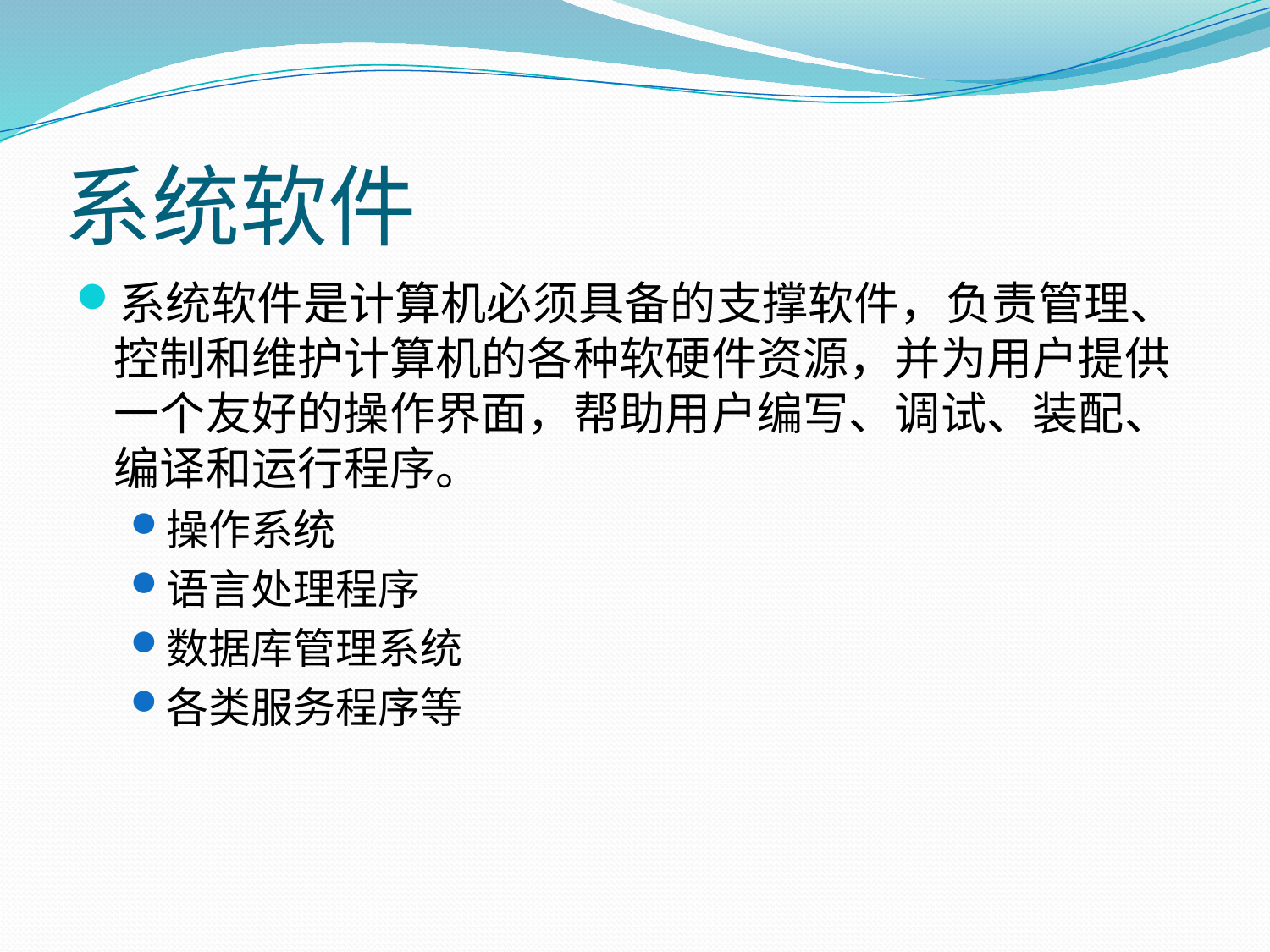

# 系统软件
系统软件是计算机必须具备的支撑软件，负责管理、控制和维护计算机的各种软硬件资源，并为用户提供一个友好的操作界面，帮助用户编写、调试、装配、编译和运行程序。
操作系统
语言处理程序
数据库管理系统
各类服务程序等